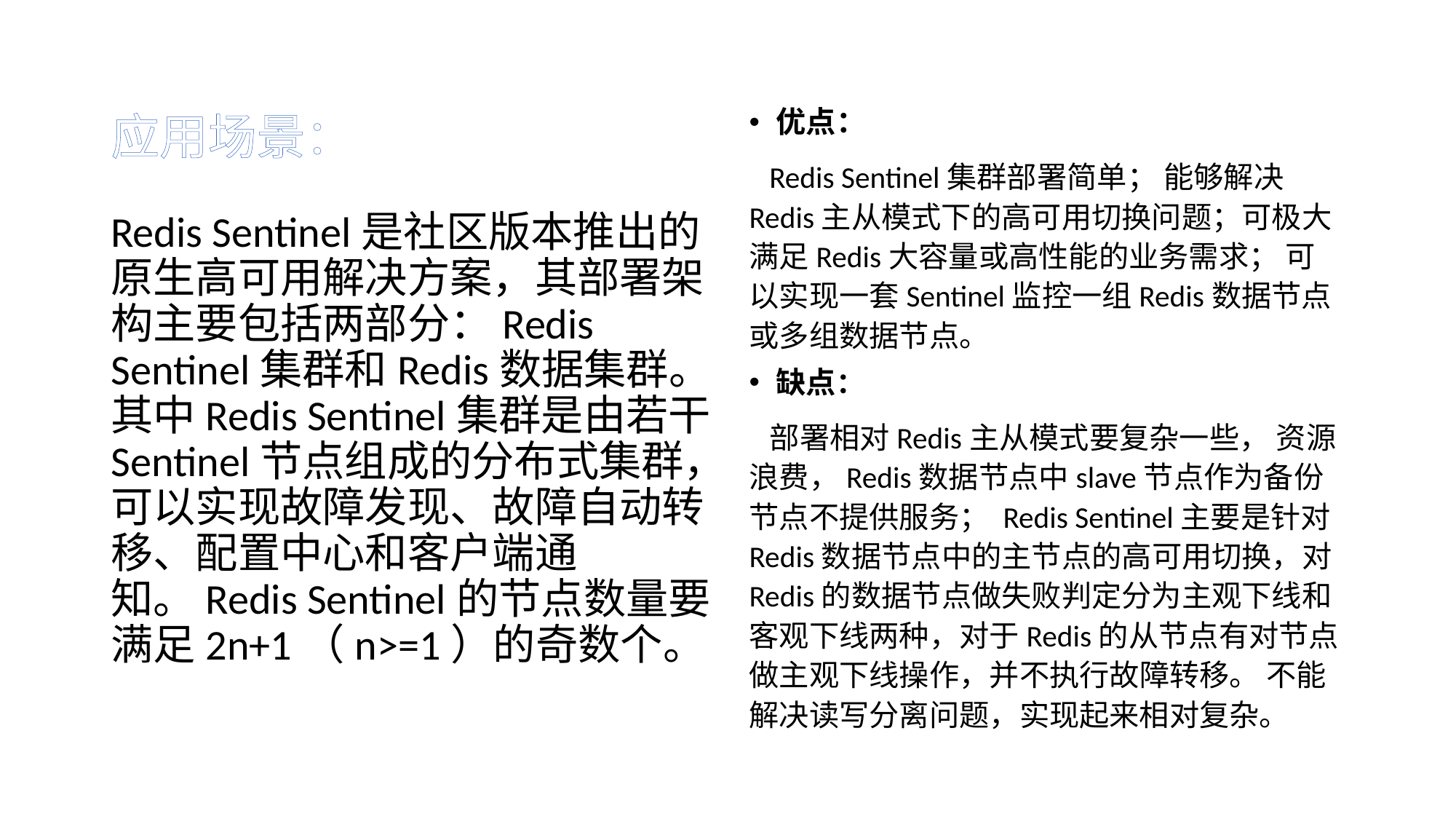

# 应用场景： Redis Sentinel是社区版本推出的原生高可用解决方案，其部署架构主要包括两部分：Redis Sentinel集群和Redis数据集群。其中Redis Sentinel集群是由若干Sentinel节点组成的分布式集群，可以实现故障发现、故障自动转移、配置中心和客户端通知。Redis Sentinel的节点数量要满足2n+1（n>=1）的奇数个。

优点：
   Redis Sentinel集群部署简单； 能够解决Redis主从模式下的高可用切换问题；可极大满足Redis大容量或高性能的业务需求； 可以实现一套Sentinel监控一组Redis数据节点或多组数据节点。
缺点：
  部署相对Redis主从模式要复杂一些， 资源浪费，Redis数据节点中slave节点作为备份节点不提供服务； Redis Sentinel主要是针对Redis数据节点中的主节点的高可用切换，对Redis的数据节点做失败判定分为主观下线和客观下线两种，对于Redis的从节点有对节点做主观下线操作，并不执行故障转移。 不能解决读写分离问题，实现起来相对复杂。